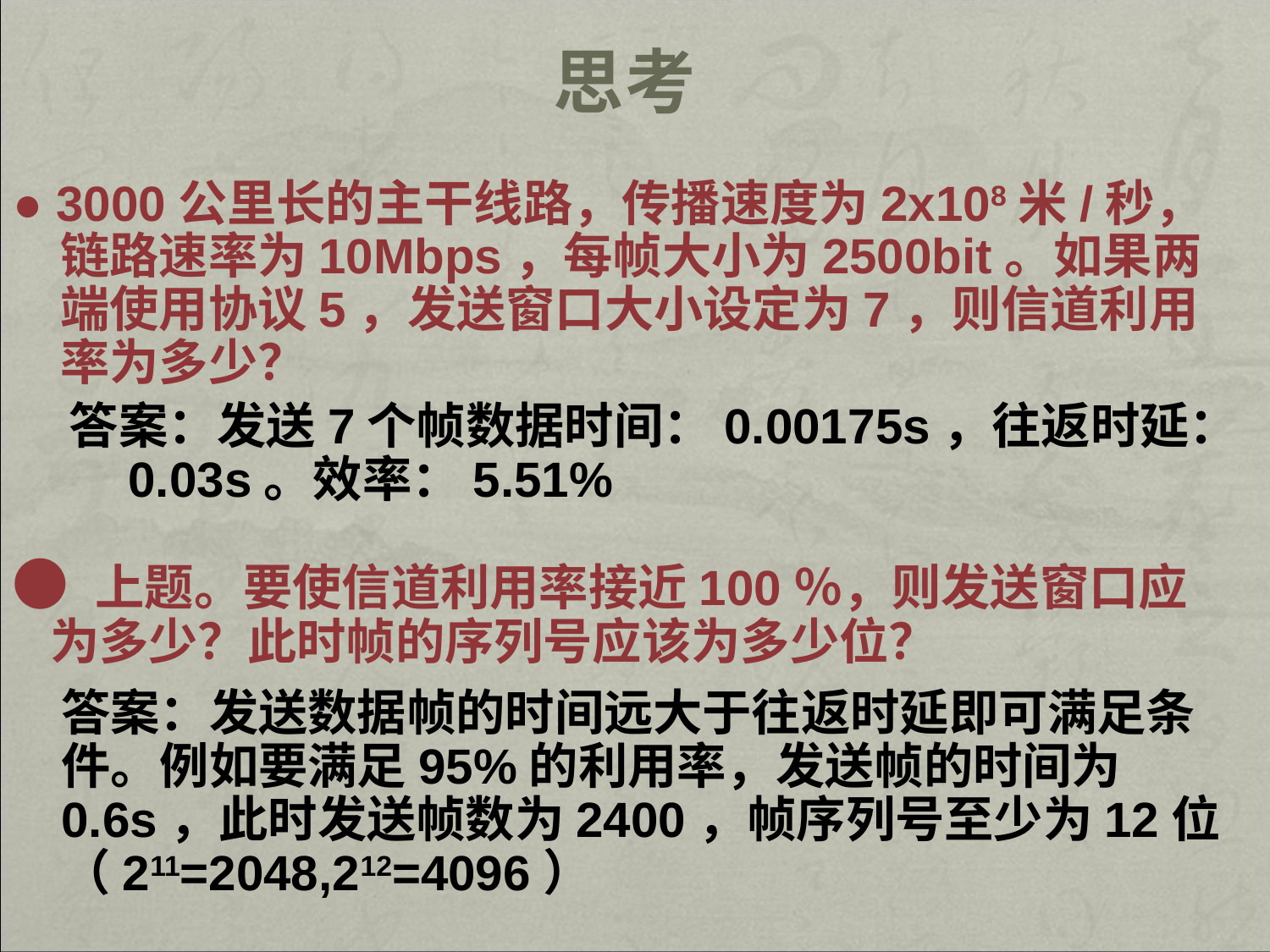

# 思考
● 3000公里长的主干线路，传播速度为2x108米/秒，链路速率为10Mbps，每帧大小为2500bit。如果两端使用协议5，发送窗口大小设定为7，则信道利用率为多少？
    答案：发送7个帧数据时间：0.00175s，往返时延：     0.03s。效率：5.51%
● 上题。要使信道利用率接近100％，则发送窗口应为多少？此时帧的序列号应该为多少位？
答案：发送数据帧的时间远大于往返时延即可满足条件。例如要满足95%的利用率，发送帧的时间为0.6s，此时发送帧数为2400，帧序列号至少为12位（211=2048,212=4096）